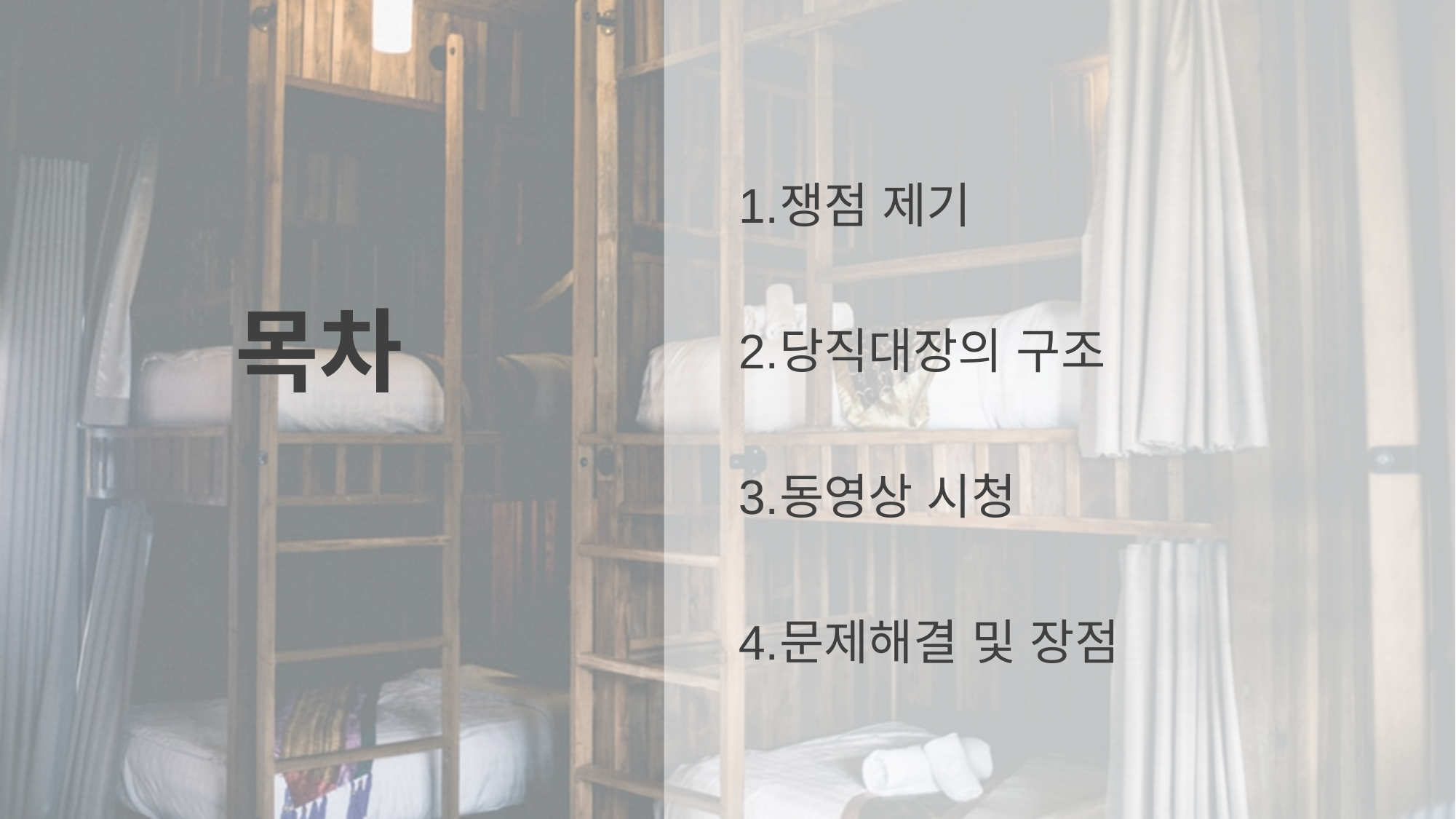

쟁점 제기
당직대장의 구조
동영상 시청
문제해결 및 장점
목차